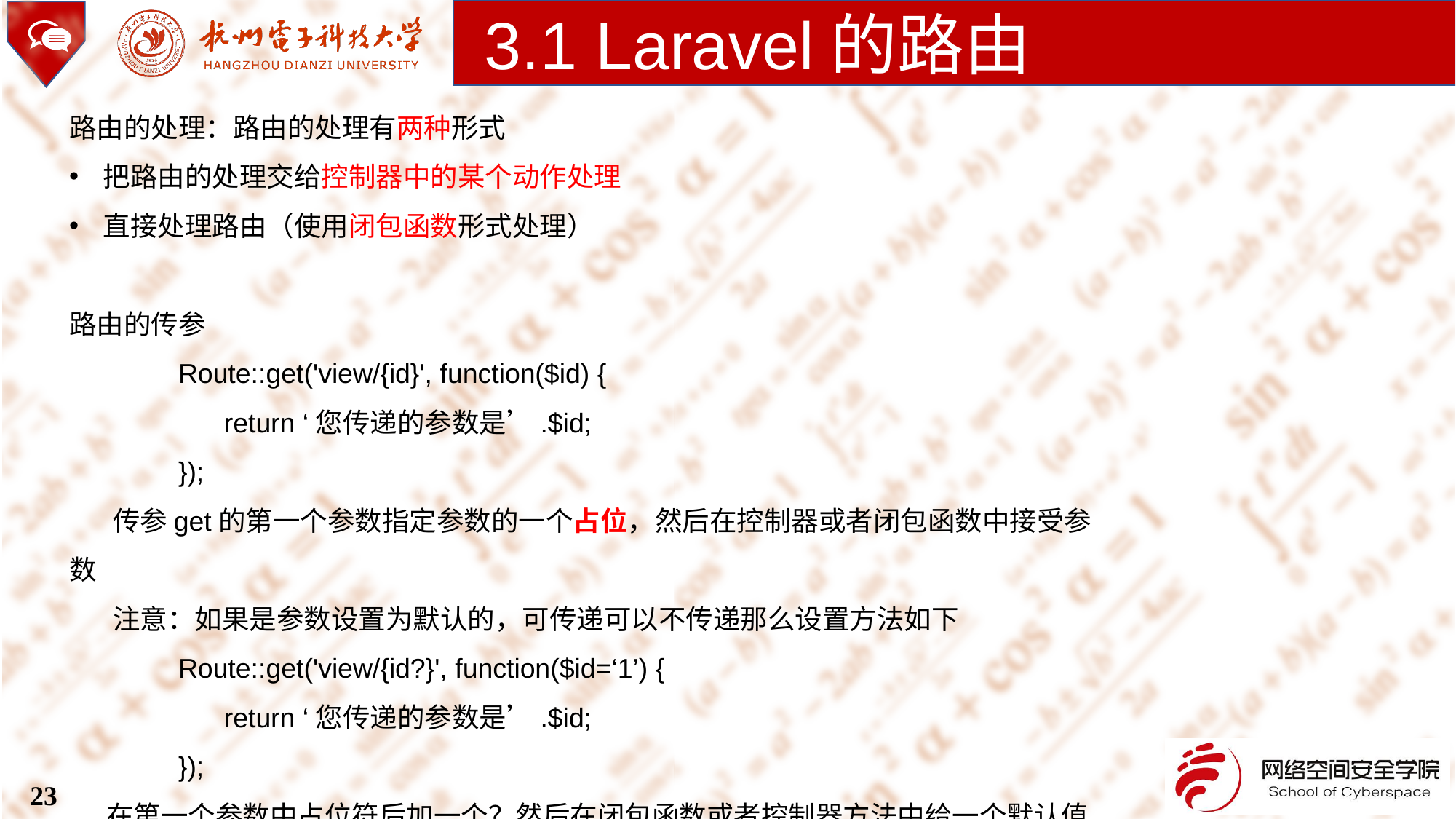

3.1 Laravel的路由
路由的处理：路由的处理有两种形式
把路由的处理交给控制器中的某个动作处理
直接处理路由（使用闭包函数形式处理）

路由的传参
	Route::get('view/{id}', function($id) {
 	      return ‘您传递的参数是’.$id;
        	});
      传参get的第一个参数指定参数的一个占位，然后在控制器或者闭包函数中接受参数
      注意：如果是参数设置为默认的，可传递可以不传递那么设置方法如下
	Route::get('view/{id?}', function($id=‘1’) {
 	      return ‘您传递的参数是’.$id;
        	});
     在第一个参数中占位符后加一个？然后在闭包函数或者控制器方法中给一个默认值
23